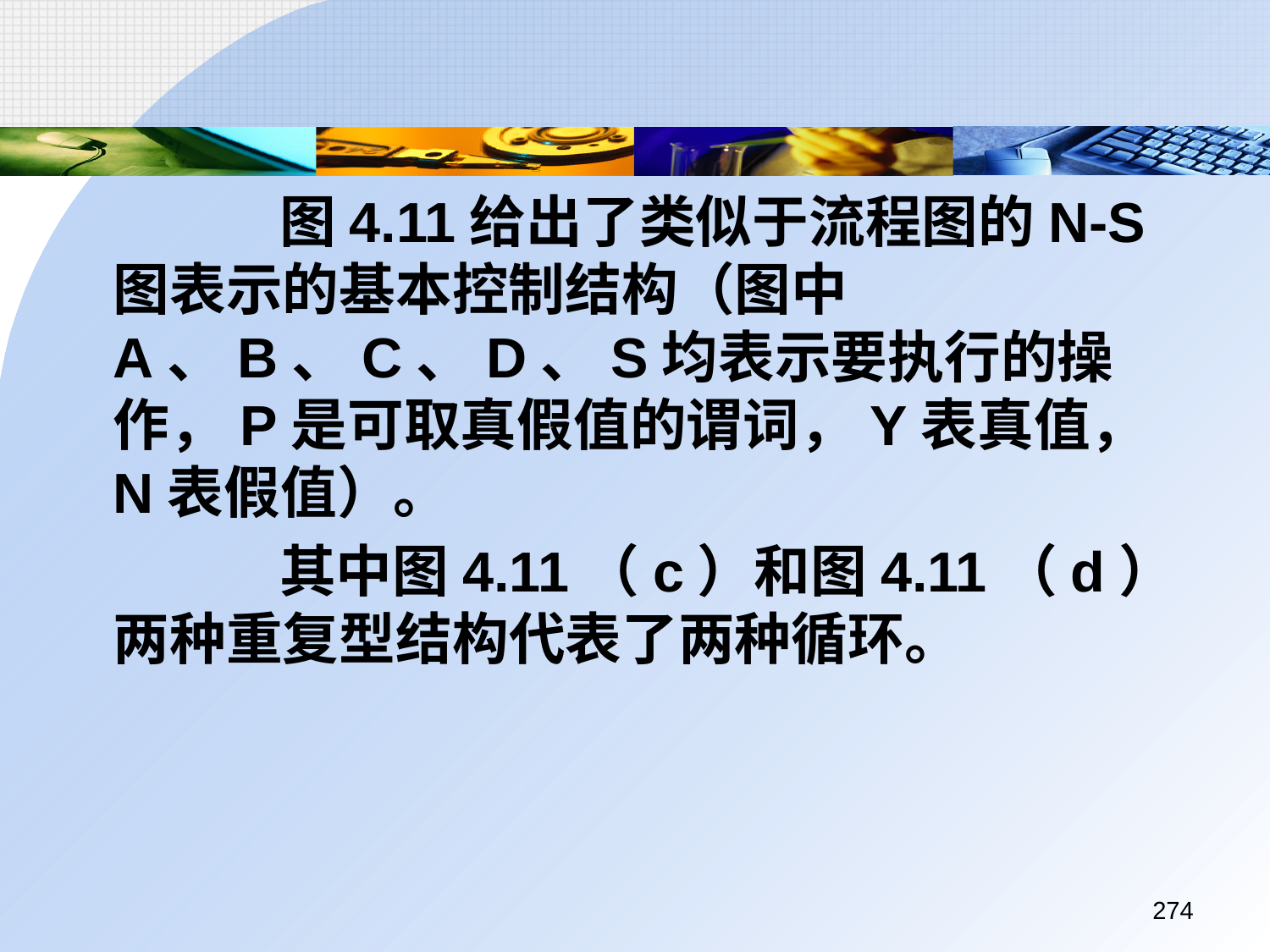

图4.11给出了类似于流程图的N-S图表示的基本控制结构（图中A、B、C、D、S均表示要执行的操作，P是可取真假值的谓词，Y表真值，N表假值）。
		  其中图4.11（c）和图4.11（d）两种重复型结构代表了两种循环。

274